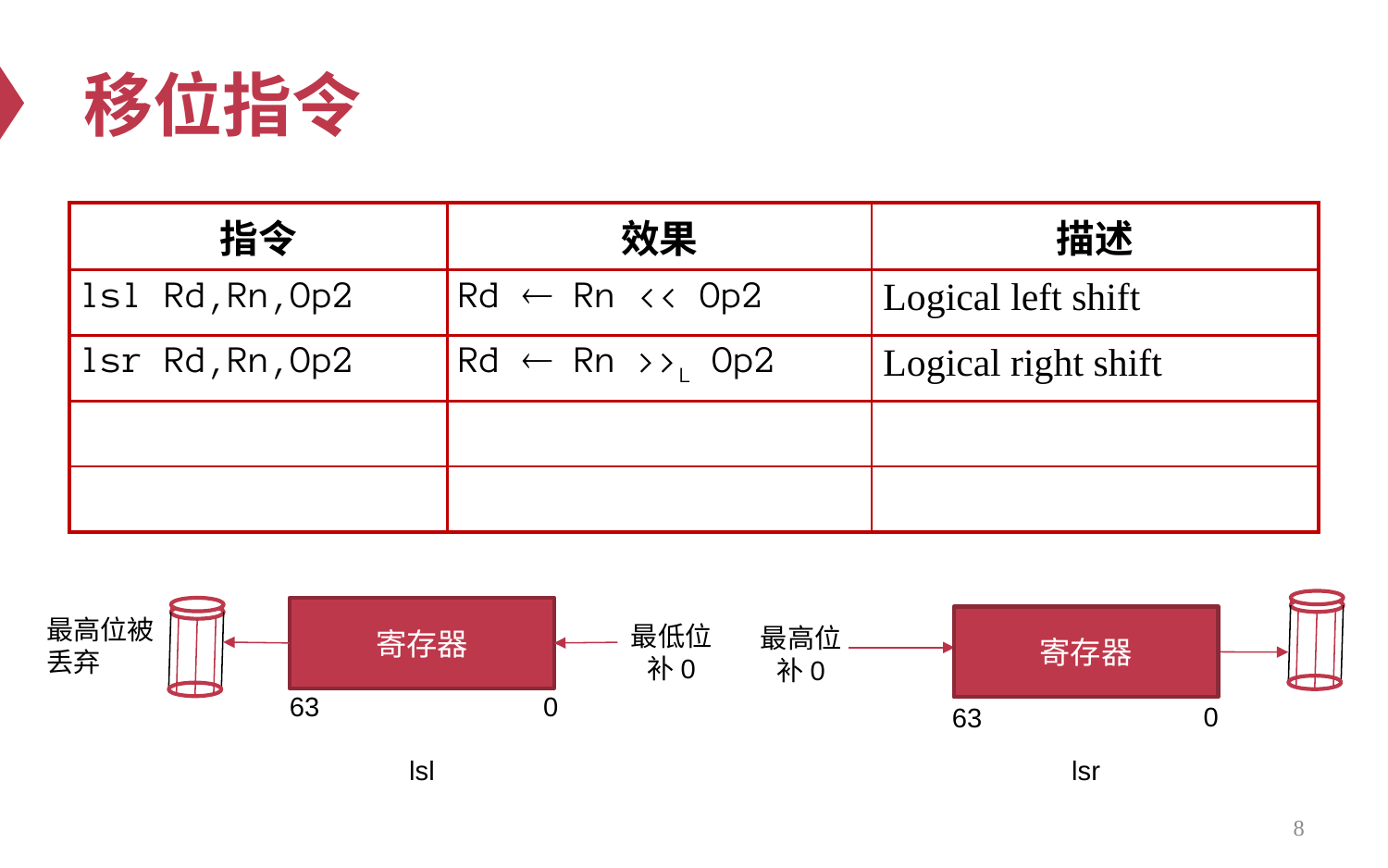

# 移位指令
| 指令 | 效果 | 描述 |
| --- | --- | --- |
| lsl Rd,Rn,Op2 | Rd ← Rn << Op2 | Logical left shift |
| lsr Rd,Rn,Op2 | Rd ← Rn >>L Op2 | Logical right shift |
|  |  |  |
|  |  |  |

寄存器

最高位被丢弃
寄存器

最低位补0
最高位补0

63
0

0
63
lsl
lsr
8